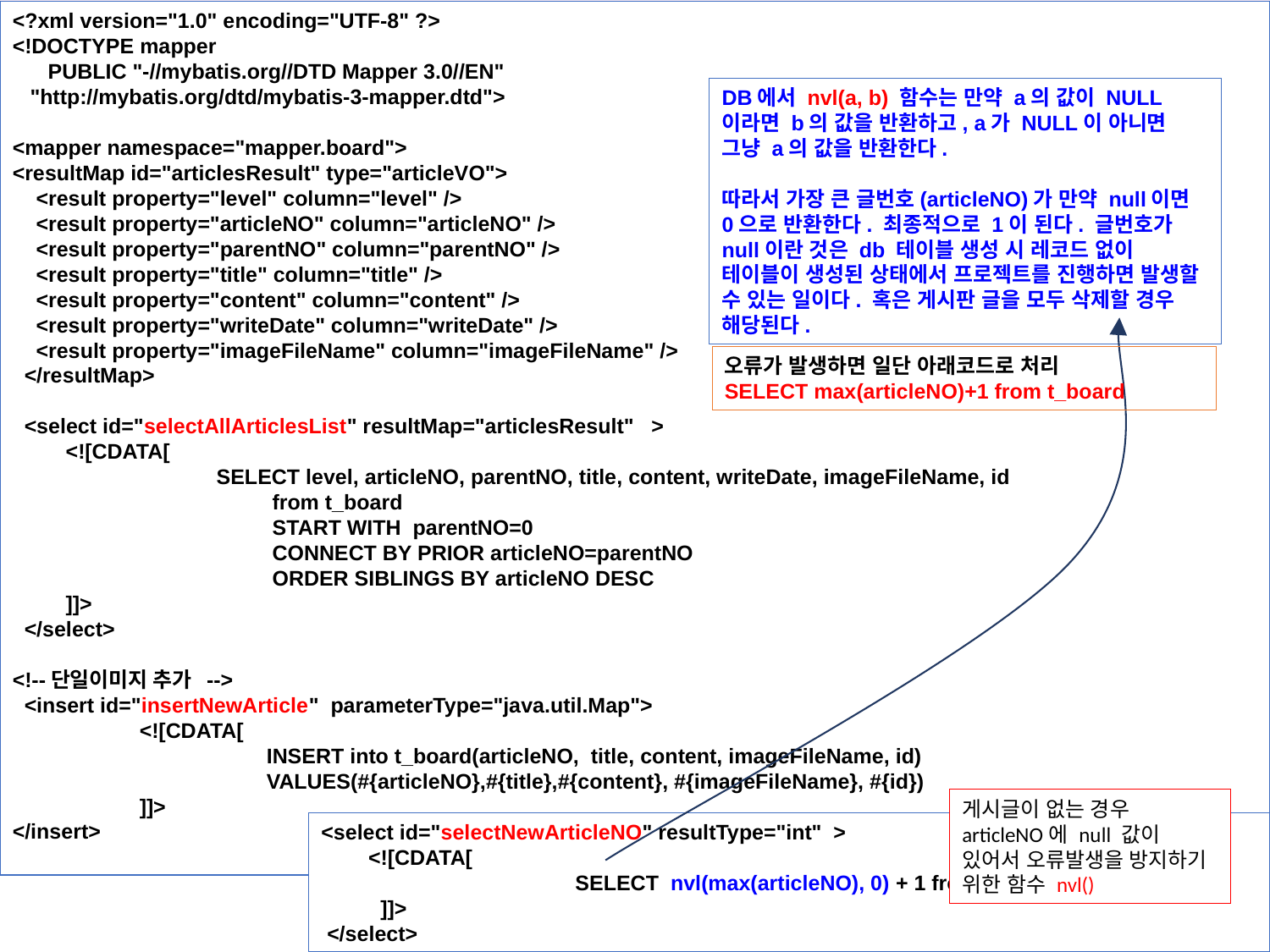

30장 스프링으로 답변형 게시판 만들기
<?xml version="1.0" encoding="UTF-8" ?>
<!DOCTYPE mapper
      PUBLIC "-//mybatis.org//DTD Mapper 3.0//EN"
   "http://mybatis.org/dtd/mybatis-3-mapper.dtd">

<mapper namespace="mapper.board">
<resultMap id="articlesResult" type="articleVO">
    <result property="level" column="level" />
    <result property="articleNO" column="articleNO" />
    <result property="parentNO" column="parentNO" />
    <result property="title" column="title" />
    <result property="content" column="content" />
    <result property="writeDate" column="writeDate" />
    <result property="imageFileName" column="imageFileName" />
  </resultMap>

  <select id="selectAllArticlesList" resultMap="articlesResult"   >
         <![CDATA[
 	             SELECT level, articleNO, parentNO, title, content, writeDate, imageFileName, id
      		 from t_board
      		 START WITH  parentNO=0
      		 CONNECT BY PRIOR articleNO=parentNO
      		 ORDER SIBLINGS BY articleNO DESC
         ]]>
  </select>

<!--단일이미지 추가  -->
  <insert id="insertNewArticle"  parameterType="java.util.Map">
	<![CDATA[
		INSERT into t_board(articleNO,  title, content, imageFileName, id)
		VALUES(#{articleNO},#{title},#{content}, #{imageFileName}, #{id})
	]]>
</insert>

DB에서 nvl(a, b) 함수는 만약 a의 값이 NULL 이라면 b의 값을 반환하고, a가 NULL이 아니면
그냥 a의 값을 반환한다.

따라서 가장 큰 글번호(articleNO)가 만약 null이면 0으로 반환한다. 최종적으로 1이 된다. 글번호가 null이란 것은 db 테이블 생성 시 레코드 없이 테이블이 생성된 상태에서 프로젝트를 진행하면 발생할 수 있는 일이다. 혹은 게시판 글을 모두 삭제할 경우 해당된다.
30.5 새 글 추가하기

오류가 발생하면 일단 아래코드로 처리
SELECT max(articleNO)+1 from t_board
게시글이 없는 경우 articleNO에 null 값이 있어서 오류발생을 방지하기 위한 함수 nvl()
<select id="selectNewArticleNO" resultType="int"  >
        <![CDATA[
		SELECT  nvl(max(articleNO), 0) + 1 from t_board
          ]]>
 </select>